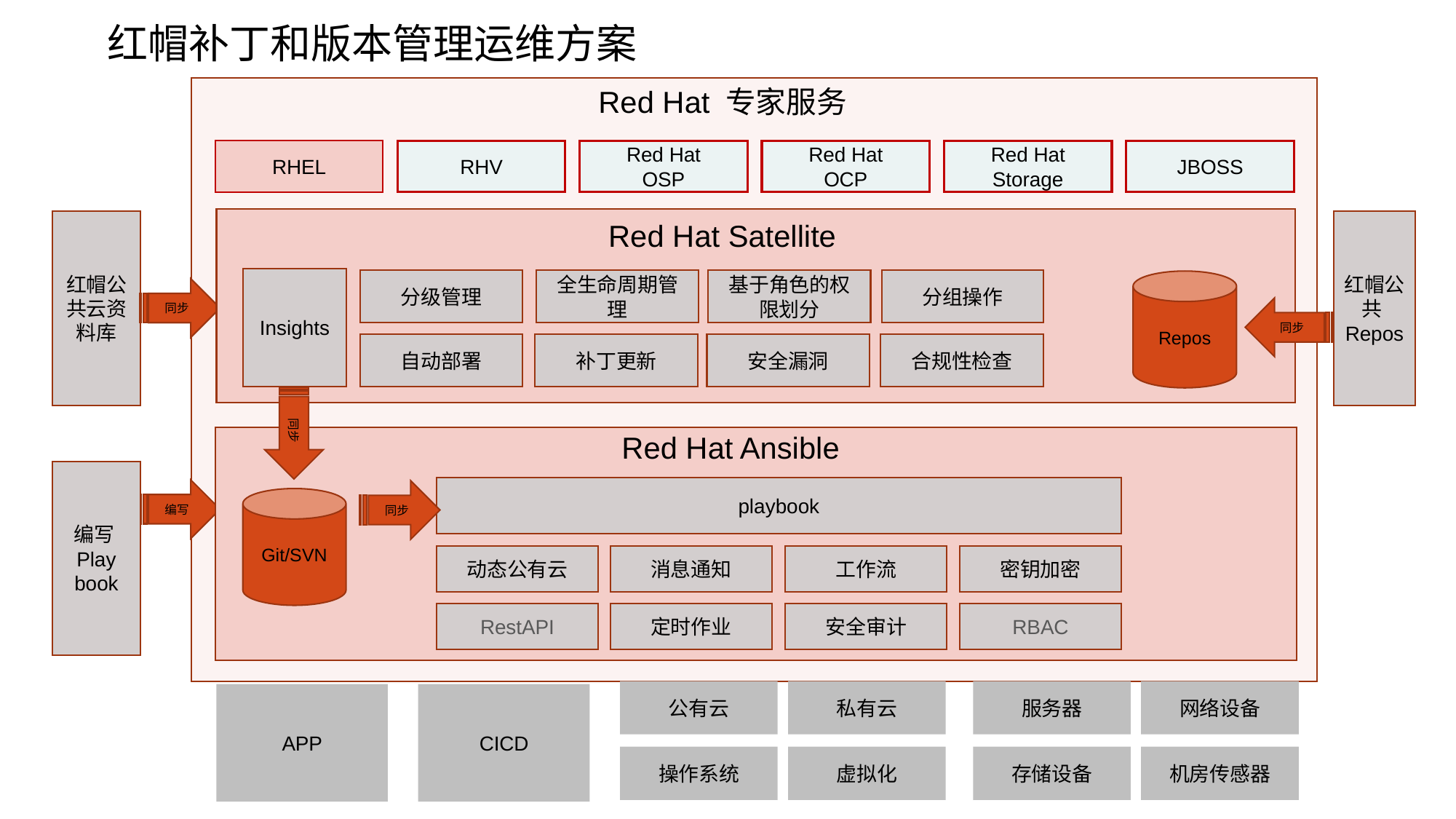

# 红帽补丁和版本管理运维方案

Red Hat 专家服务
RHEL
RHV
Red Hat
OSP
Red Hat
OCP
Red Hat
Storage
JBOSS
playbook

红帽公共云资料库
红帽公共Repos
Red Hat Satellite
Insights
分级管理
全生命周期管理
基于角色的权限划分
分组操作
Repos
同步
同步
自动部署
补丁更新
安全漏洞
合规性检查
同步
Red Hat Ansible

编写Play
book
编写
同步
Git/SVN
动态公有云
消息通知
工作流
密钥加密
RestAPI
定时作业
安全审计
RBAC
公有云
私有云
服务器
网络设备
APP
CICD
操作系统
虚拟化
存储设备
机房传感器